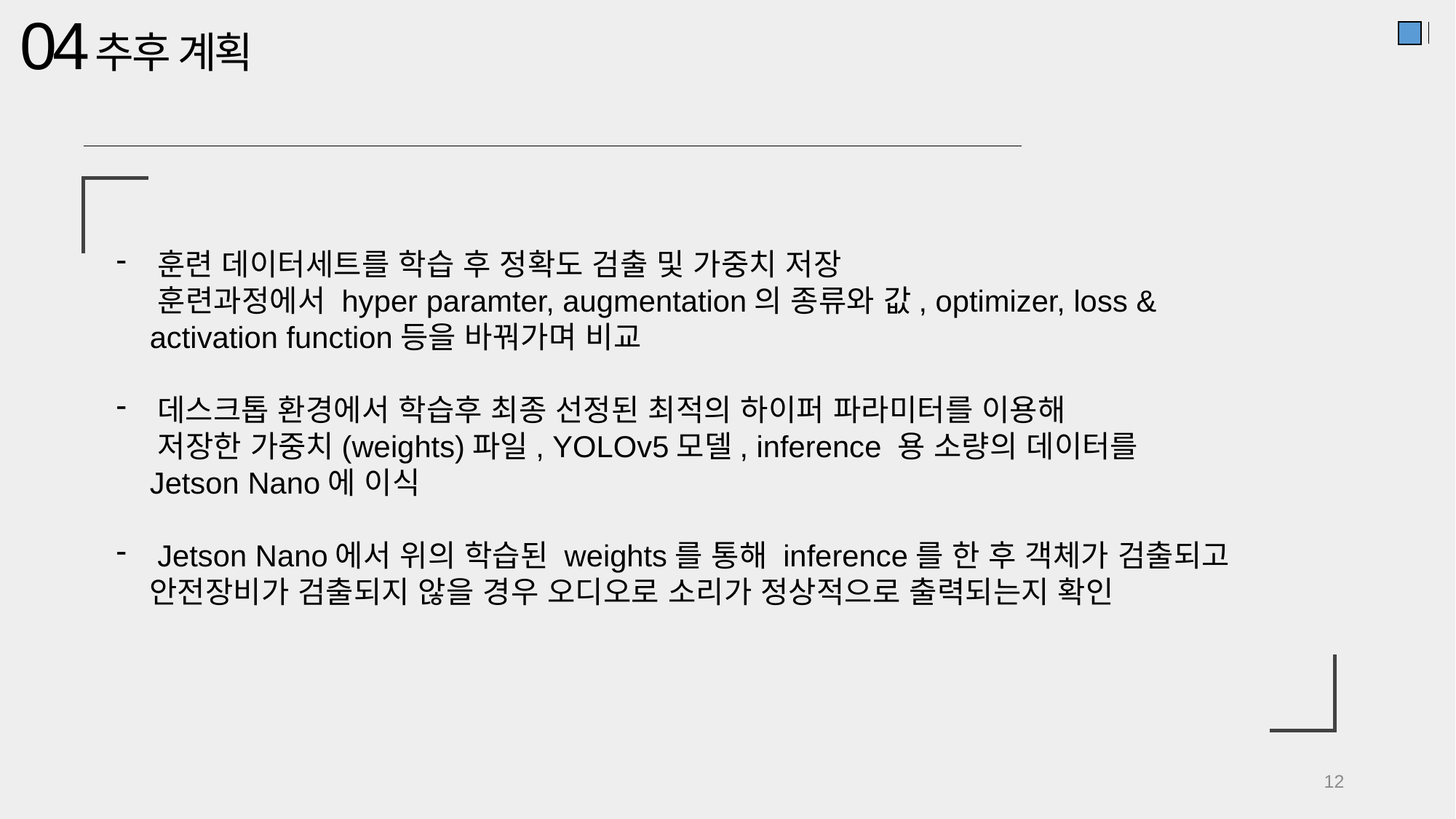

04
추후 계획

훈련 데이터세트를 학습 후 정확도 검출 및 가중치 저장
    훈련과정에서 hyper paramter, augmentation의 종류와 값, optimizer, loss &
    activation function등을 바꿔가며 비교

데스크톱 환경에서 학습후 최종 선정된 최적의 하이퍼 파라미터를 이용해
    저장한 가중치(weights)파일, YOLOv5모델, inference 용 소량의 데이터를
    Jetson Nano에 이식

Jetson Nano에서 위의 학습된 weights를 통해 inference를 한 후 객체가 검출되고
   안전장비가 검출되지 않을 경우 오디오로 소리가 정상적으로 출력되는지 확인

12